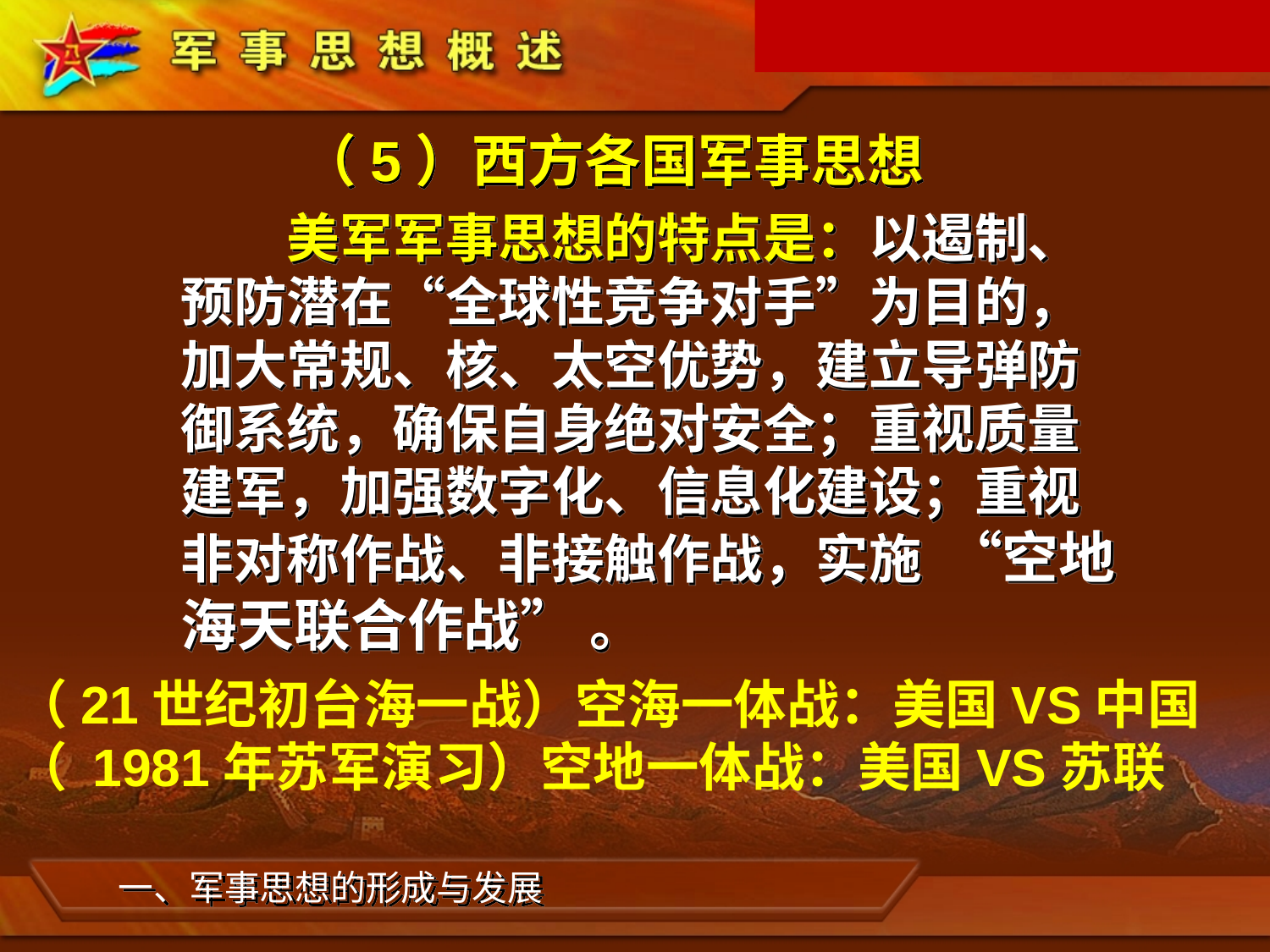

（5）西方各国军事思想
　　美军军事思想的特点是：以遏制、预防潜在“全球性竞争对手”为目的，加大常规、核、太空优势，建立导弹防御系统，确保自身绝对安全；重视质量建军，加强数字化、信息化建设；重视非对称作战、非接触作战，实施  “空地海天联合作战” 。
（21世纪初台海一战）空海一体战：美国VS中国
（ 1981年苏军演习）空地一体战：美国VS苏联
一、军事思想的形成与发展